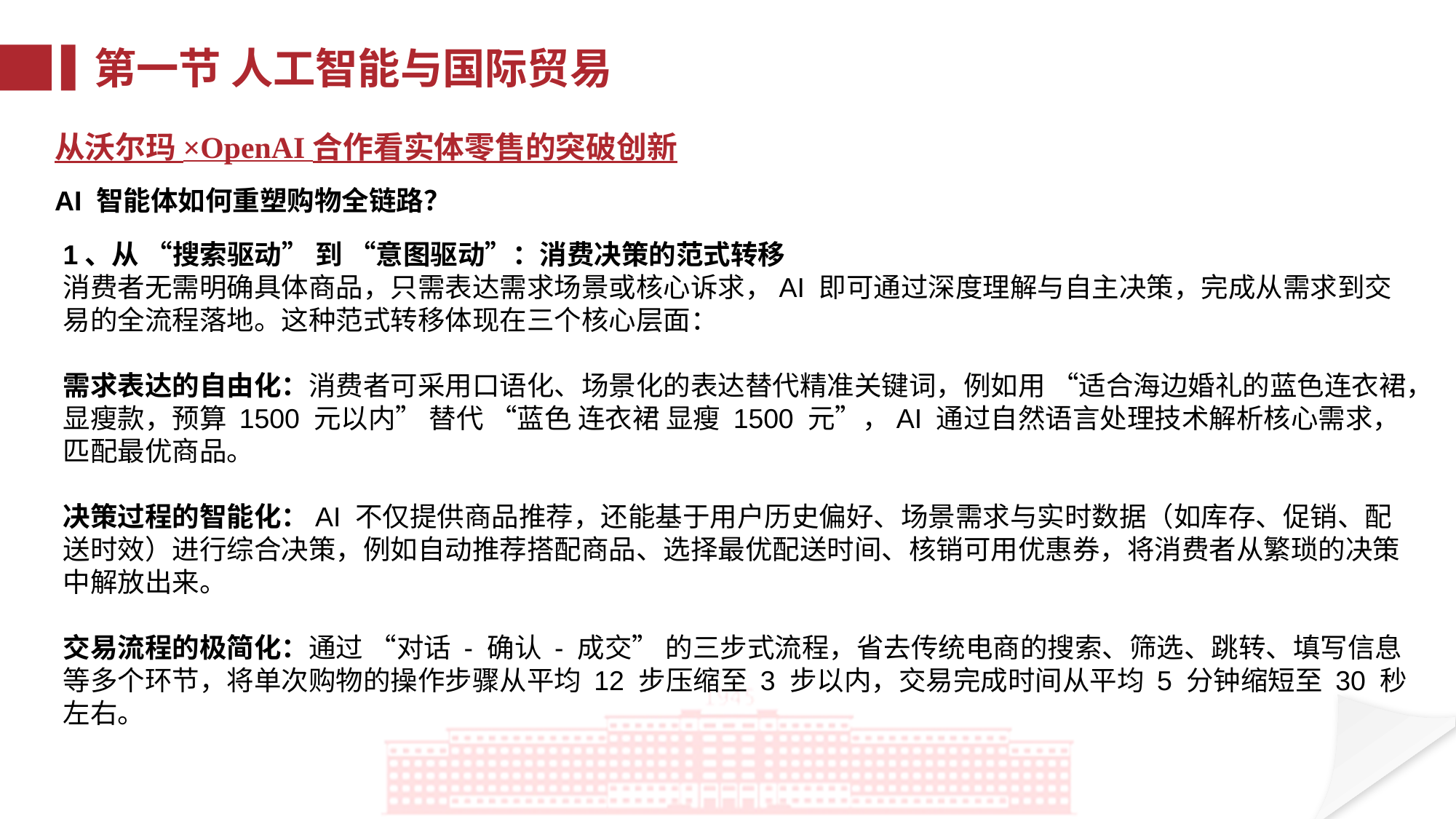

第一节 人工智能与国际贸易
从沃尔玛 ×OpenAI 合作看实体零售的突破创新
AI 智能体如何重塑购物全链路？
1、从 “搜索驱动” 到 “意图驱动”：消费决策的范式转移
消费者无需明确具体商品，只需表达需求场景或核心诉求，AI 即可通过深度理解与自主决策，完成从需求到交易的全流程落地。这种范式转移体现在三个核心层面：

需求表达的自由化：消费者可采用口语化、场景化的表达替代精准关键词，例如用 “适合海边婚礼的蓝色连衣裙，显瘦款，预算 1500 元以内” 替代 “蓝色 连衣裙 显瘦 1500 元”，AI 通过自然语言处理技术解析核心需求，匹配最优商品。

决策过程的智能化：AI 不仅提供商品推荐，还能基于用户历史偏好、场景需求与实时数据（如库存、促销、配送时效）进行综合决策，例如自动推荐搭配商品、选择最优配送时间、核销可用优惠券，将消费者从繁琐的决策中解放出来。

交易流程的极简化：通过 “对话 - 确认 - 成交” 的三步式流程，省去传统电商的搜索、筛选、跳转、填写信息等多个环节，将单次购物的操作步骤从平均 12 步压缩至 3 步以内，交易完成时间从平均 5 分钟缩短至 30 秒左右。